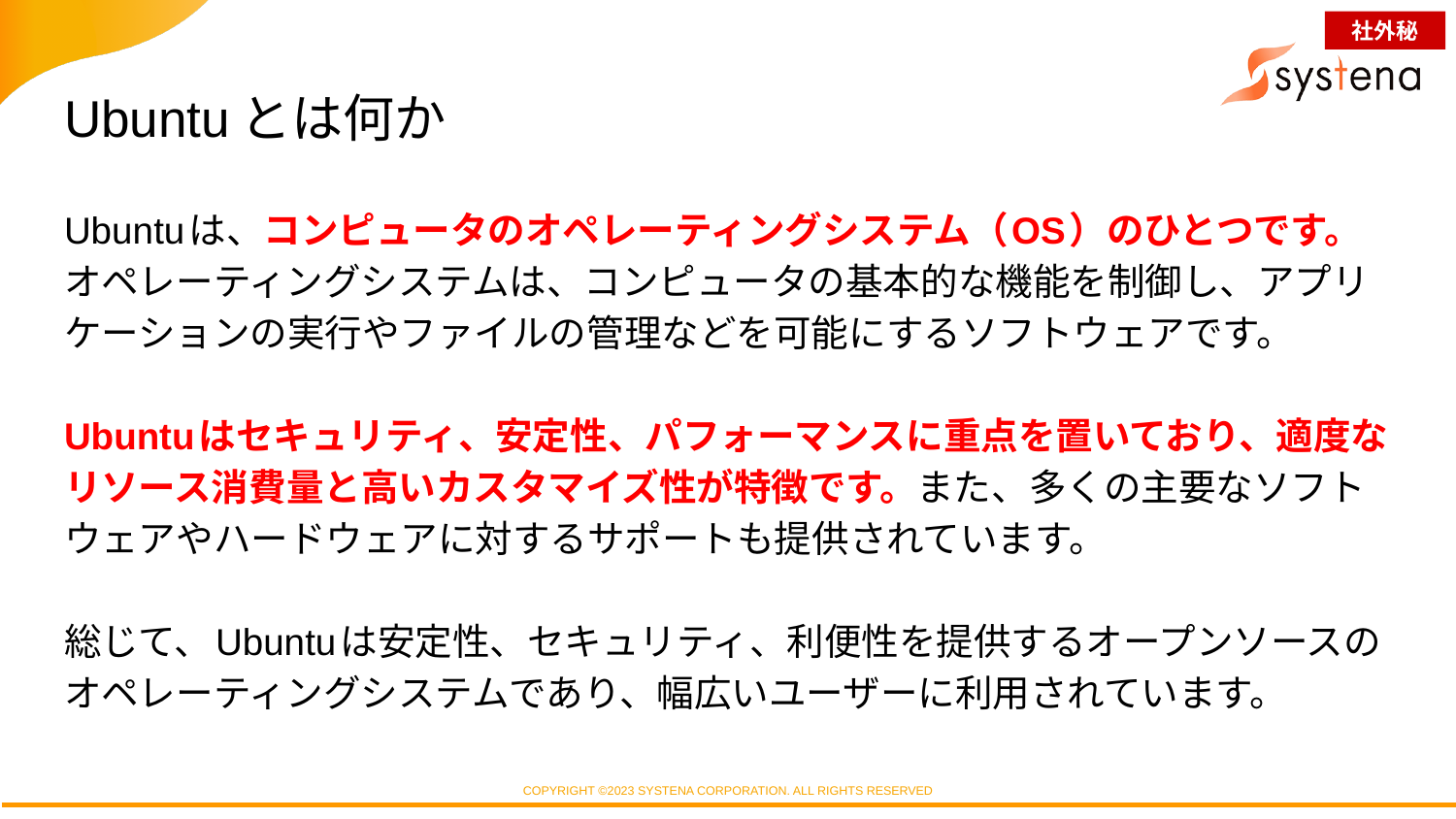

# Ubuntuとは何か
Ubuntuは、コンピュータのオペレーティングシステム（OS）のひとつです。オペレーティングシステムは、コンピュータの基本的な機能を制御し、アプリケーションの実行やファイルの管理などを可能にするソフトウェアです。
Ubuntuはセキュリティ、安定性、パフォーマンスに重点を置いており、適度なリソース消費量と高いカスタマイズ性が特徴です。また、多くの主要なソフトウェアやハードウェアに対するサポートも提供されています。
総じて、Ubuntuは安定性、セキュリティ、利便性を提供するオープンソースのオペレーティングシステムであり、幅広いユーザーに利用されています。